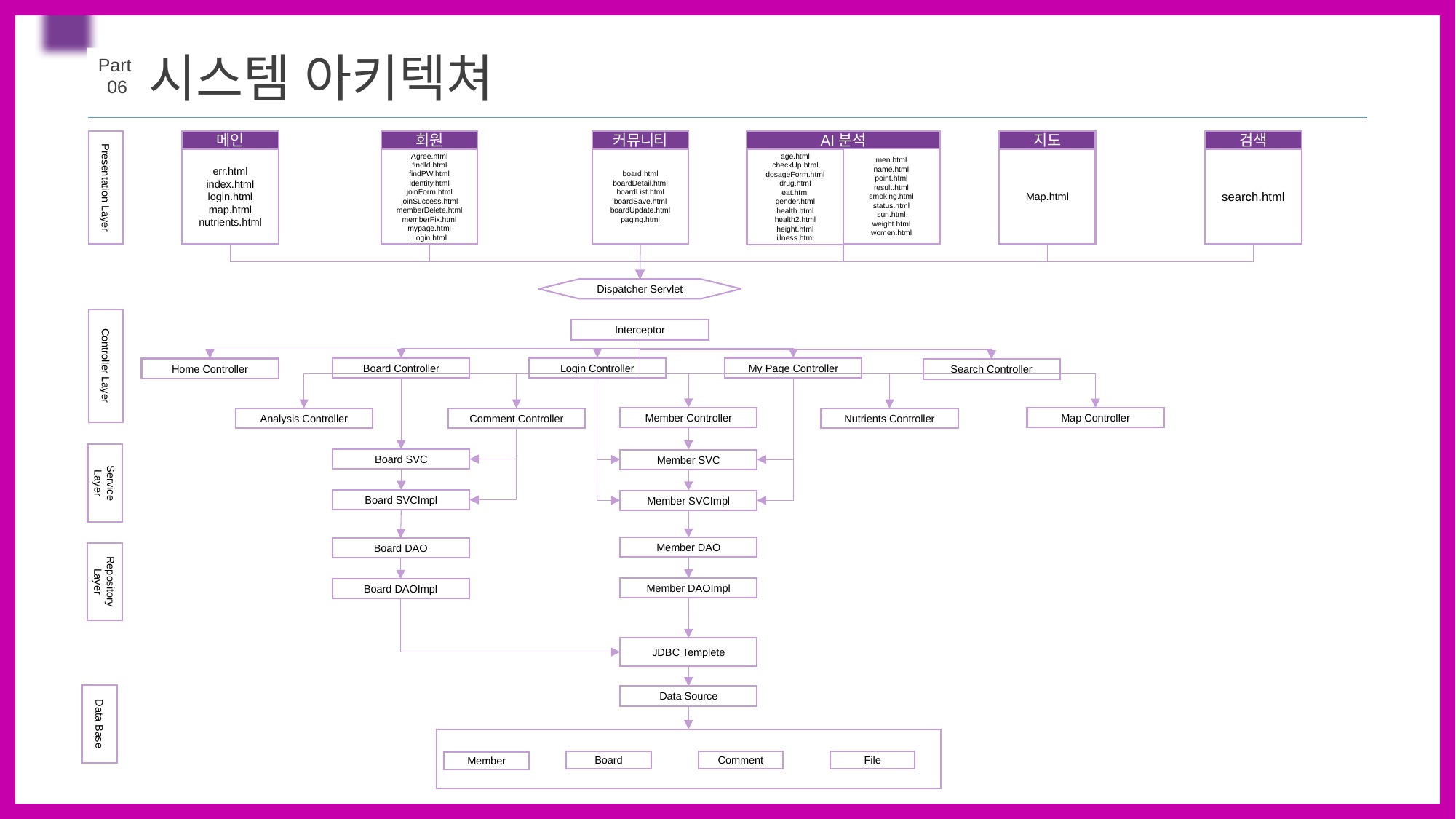

시스템 아키텍쳐
Part
 06
메인
회원
커뮤니티
AI분석
지도
검색
men.html
name.html
point.html
result.html
smoking.html
status.html
sun.html
weight.html
women.html
err.html
index.html
login.html
map.html
nutrients.html
Agree.html
findId.html
findPW.html
Identity.html
joinForm.html
joinSuccess.html
memberDelete.html
memberFix.html
mypage.html
Login.html
board.html
boardDetail.html
boardList.html
boardSave.html
boardUpdate.html
paging.html

Map.html
search.html
age.html
checkUp.html
dosageForm.html
drug.html
eat.html
gender.html
health.html
health2.html
height.html
illness.html
Presentation Layer
Dispatcher Servlet
Interceptor
Controller Layer
Board Controller
Login Controller
My Page Controller
Home Controller
Search Controller
Member Controller
Map Controller
Analysis Controller
Comment Controller
Nutrients Controller
Board SVC
Member SVC
Service Layer
Board SVCImpl
Member SVCImpl
Member DAO
Board DAO
Repository Layer
Member DAOImpl
Board DAOImpl
JDBC Templete
Data Source
Data Base

Board
Comment
File
Member